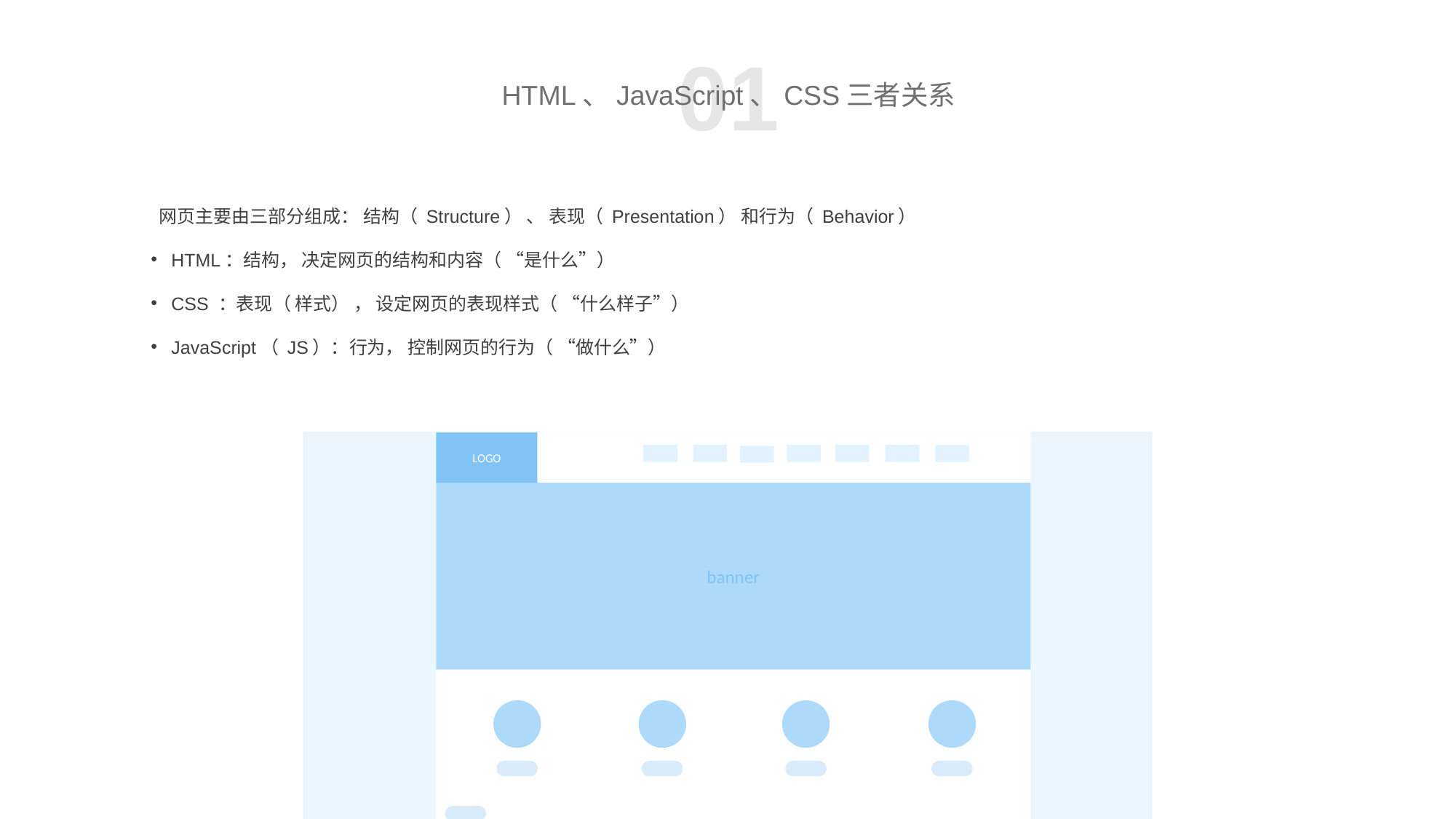

01
HTML、JavaScript、CSS三者关系
 网页主要由三部分组成： 结构（ Structure） 、 表现（ Presentation） 和行为（ Behavior）
HTML：结构， 决定网页的结构和内容（ “是什么”）
CSS ：表现（ 样式） ， 设定网页的表现样式（ “什么样子”）
JavaScript（ JS）：行为， 控制网页的行为（ “做什么”）

LOGO

banner

footer